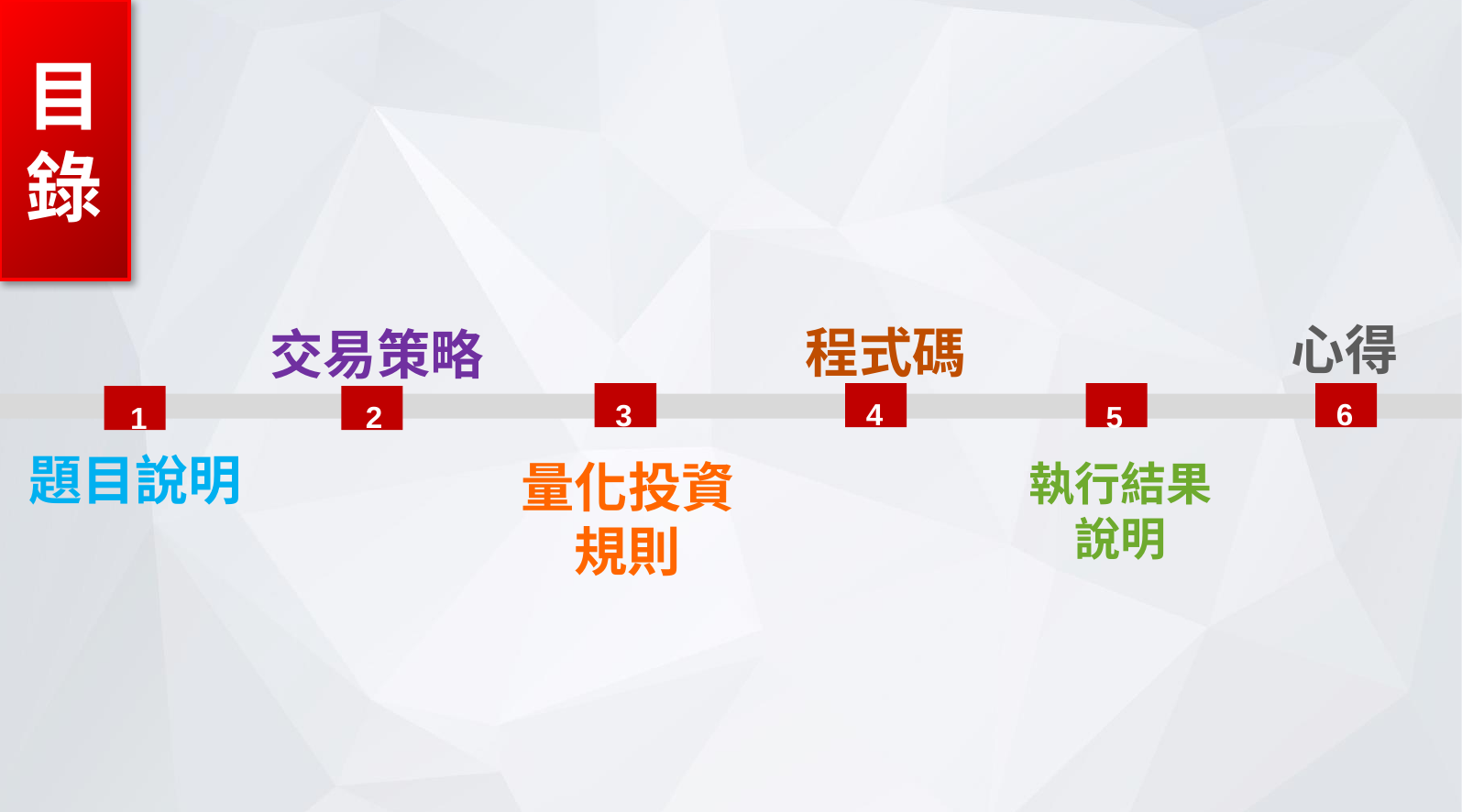

目
錄
心得
程式碼
交易策略
4
6
3
2
5
1

題目說明
量化投資規則
執行結果說明